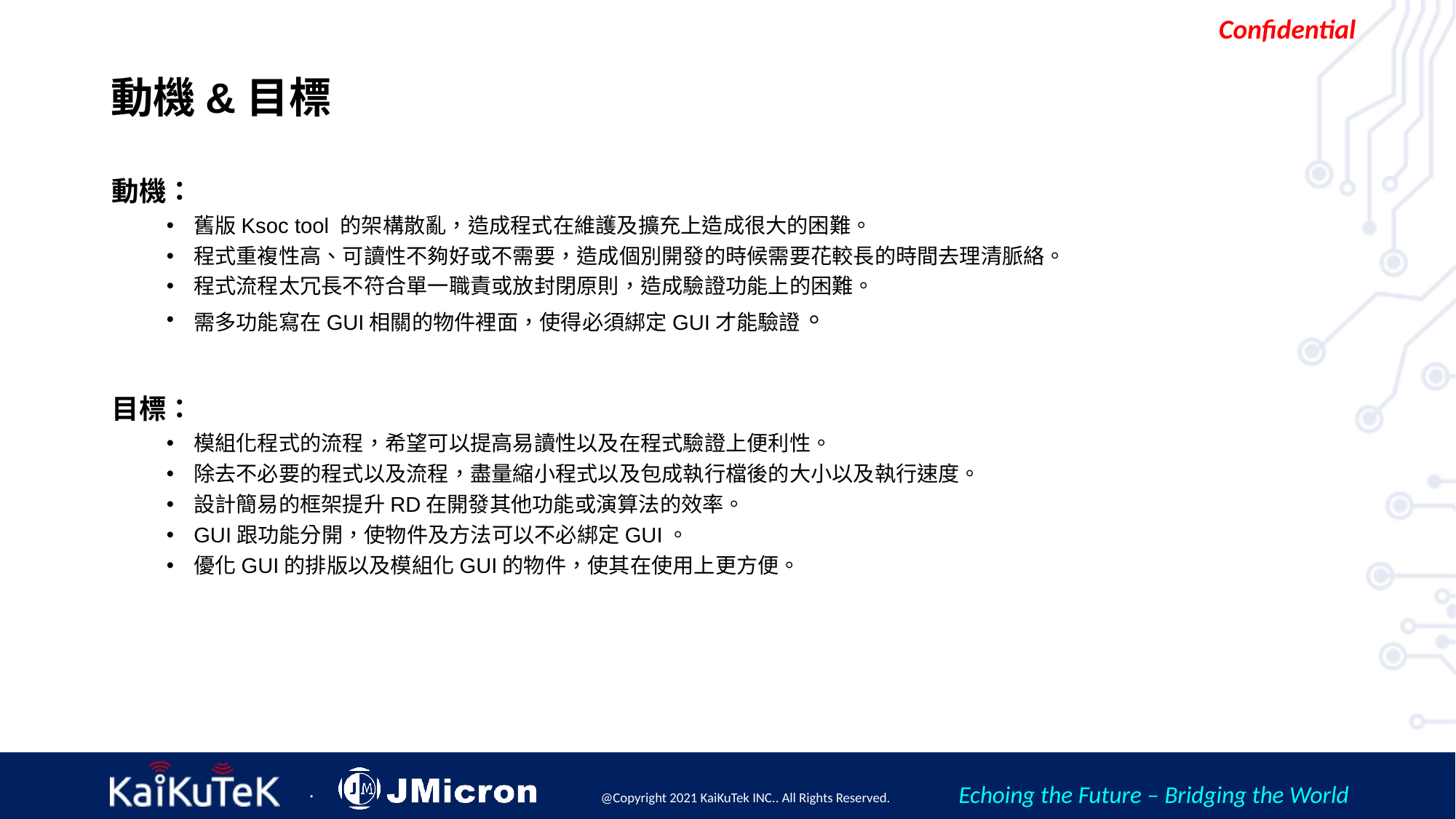

# 動機&目標
動機：
舊版Ksoc tool 的架構散亂，造成程式在維護及擴充上造成很大的困難。
程式重複性高、可讀性不夠好或不需要，造成個別開發的時候需要花較長的時間去理清脈絡。
程式流程太冗長不符合單一職責或放封閉原則，造成驗證功能上的困難。
需多功能寫在GUI相關的物件裡面，使得必須綁定GUI才能驗證。

目標：
模組化程式的流程，希望可以提高易讀性以及在程式驗證上便利性。
除去不必要的程式以及流程，盡量縮小程式以及包成執行檔後的大小以及執行速度。
設計簡易的框架提升RD在開發其他功能或演算法的效率。
GUI跟功能分開，使物件及方法可以不必綁定GUI。
優化GUI的排版以及模組化GUI的物件，使其在使用上更方便。